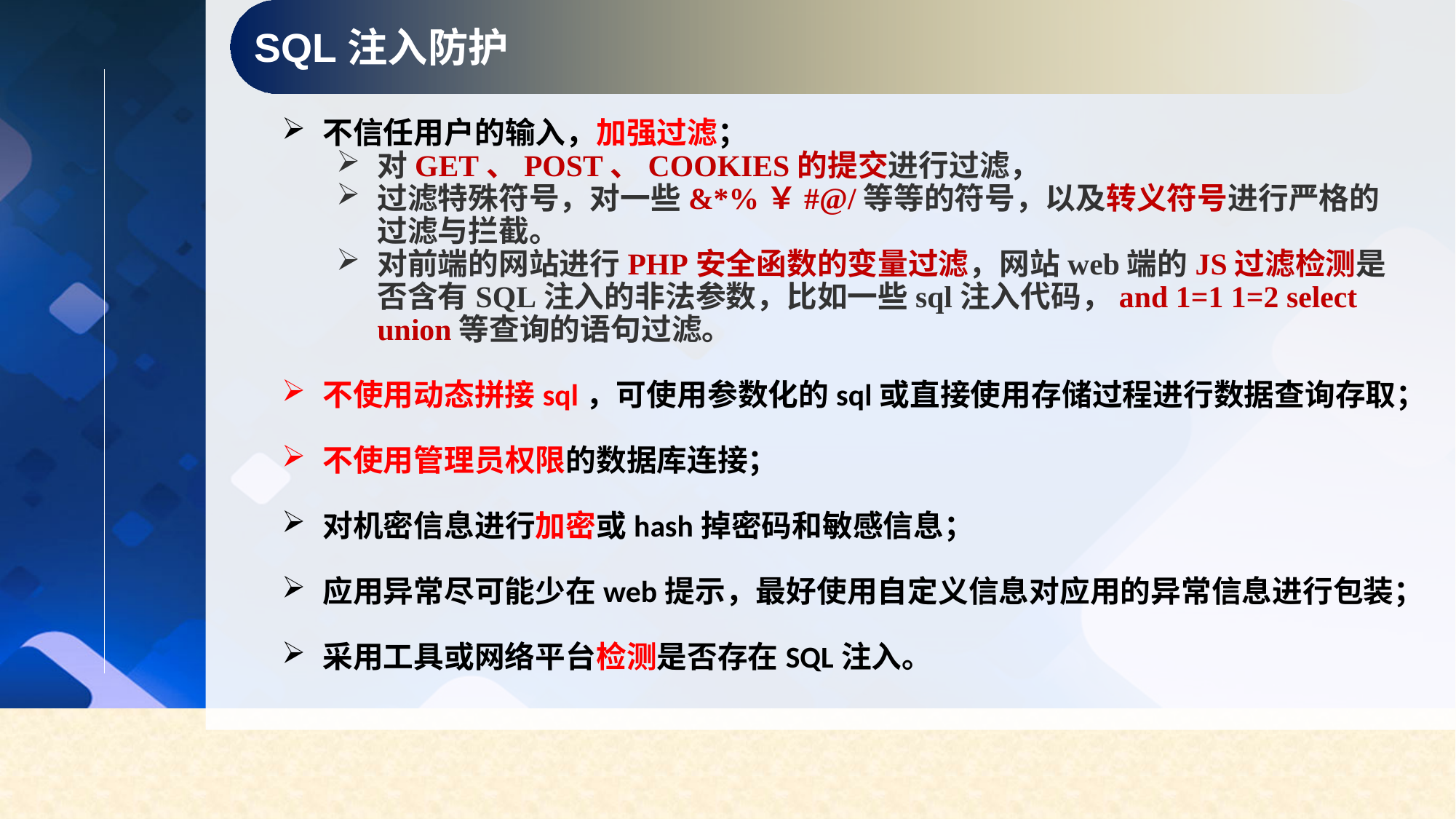

SQL注入防护
不信任用户的输入，加强过滤；
对GET、POST、COOKIES的提交进行过滤，
过滤特殊符号，对一些&*%￥#@/等等的符号，以及转义符号进行严格的过滤与拦截。
对前端的网站进行PHP安全函数的变量过滤，网站web端的JS过滤检测是否含有SQL注入的非法参数，比如一些sql注入代码，and 1=1 1=2 select union等查询的语句过滤。

不使用动态拼接sql，可使用参数化的sql或直接使用存储过程进行数据查询存取；

不使用管理员权限的数据库连接；

对机密信息进行加密或hash掉密码和敏感信息；

应用异常尽可能少在web提示，最好使用自定义信息对应用的异常信息进行包装；

采用工具或网络平台检测是否存在SQL注入。